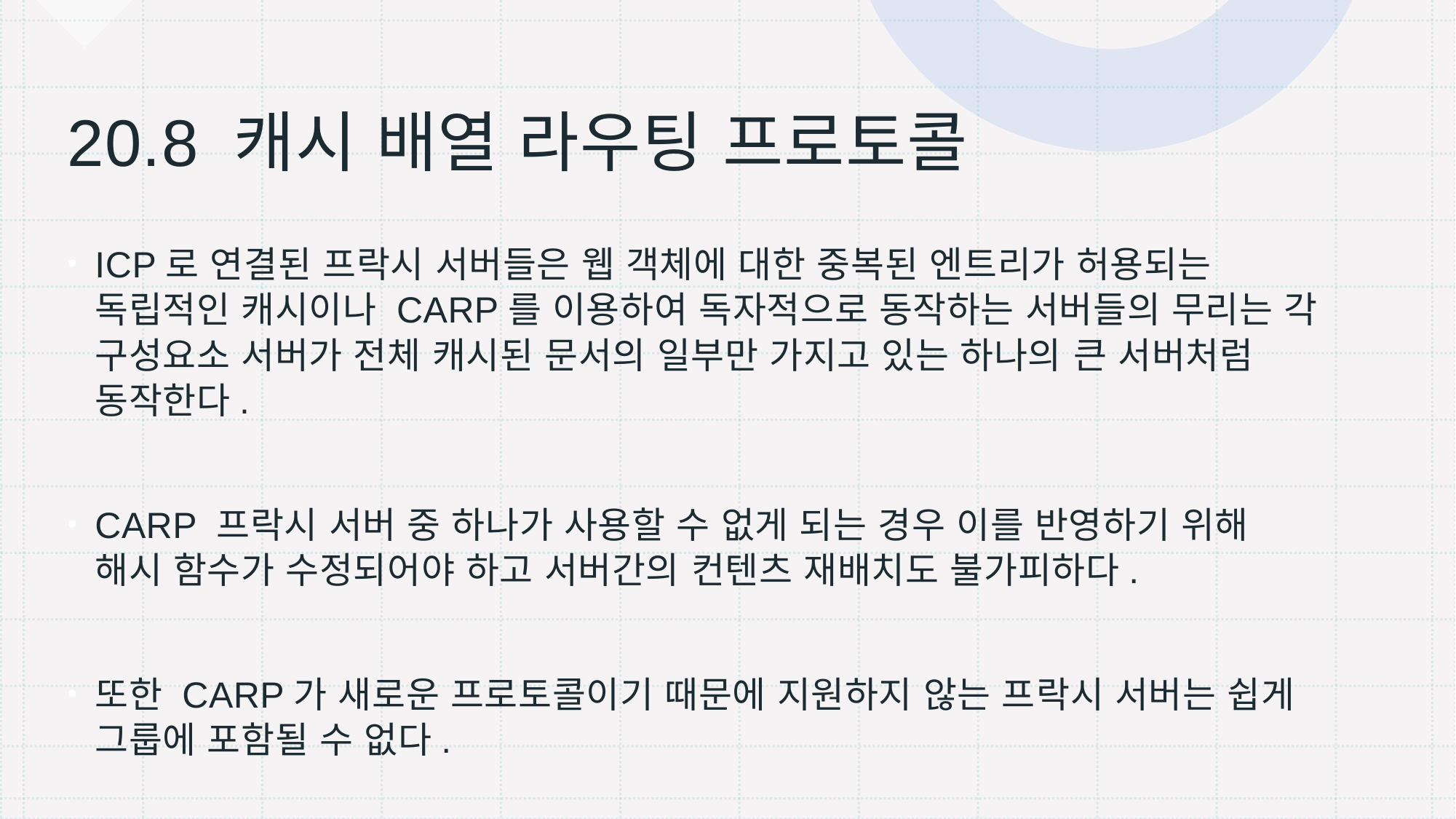

# 20.8 캐시 배열 라우팅 프로토콜
ICP로 연결된 프락시 서버들은 웹 객체에 대한 중복된 엔트리가 허용되는 독립적인 캐시이나 CARP를 이용하여 독자적으로 동작하는 서버들의 무리는 각 구성요소 서버가 전체 캐시된 문서의 일부만 가지고 있는 하나의 큰 서버처럼 동작한다.

CARP 프락시 서버 중 하나가 사용할 수 없게 되는 경우 이를 반영하기 위해 해시 함수가 수정되어야 하고 서버간의 컨텐츠 재배치도 불가피하다.

또한 CARP가 새로운 프로토콜이기 때문에 지원하지 않는 프락시 서버는 쉽게 그룹에 포함될 수 없다.